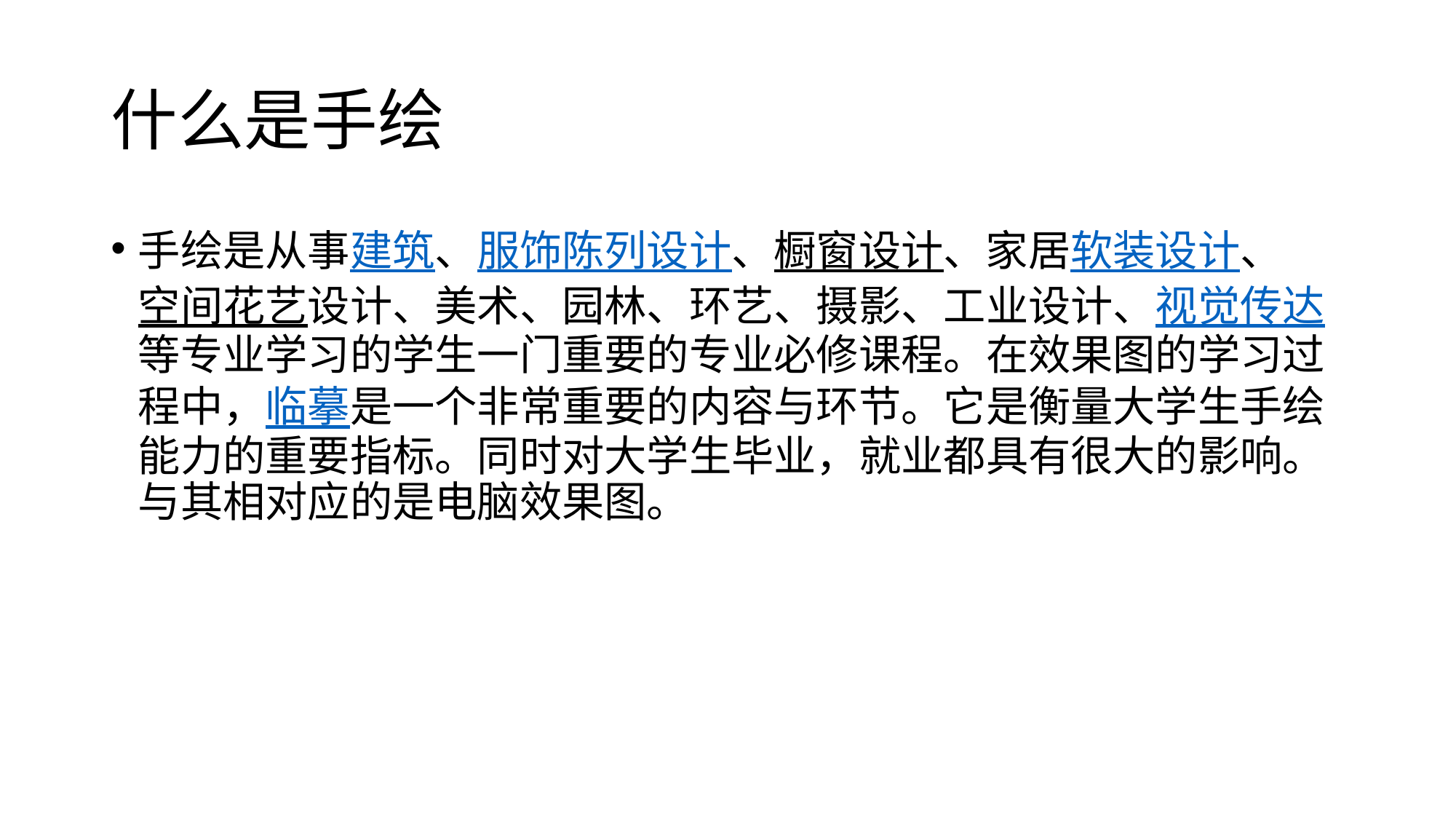

# 什么是手绘
手绘是从事建筑、服饰陈列设计、橱窗设计、家居软装设计、空间花艺设计、美术、园林、环艺、摄影、工业设计、视觉传达等专业学习的学生一门重要的专业必修课程。在效果图的学习过程中，临摹是一个非常重要的内容与环节。它是衡量大学生手绘能力的重要指标。同时对大学生毕业，就业都具有很大的影响。与其相对应的是电脑效果图。